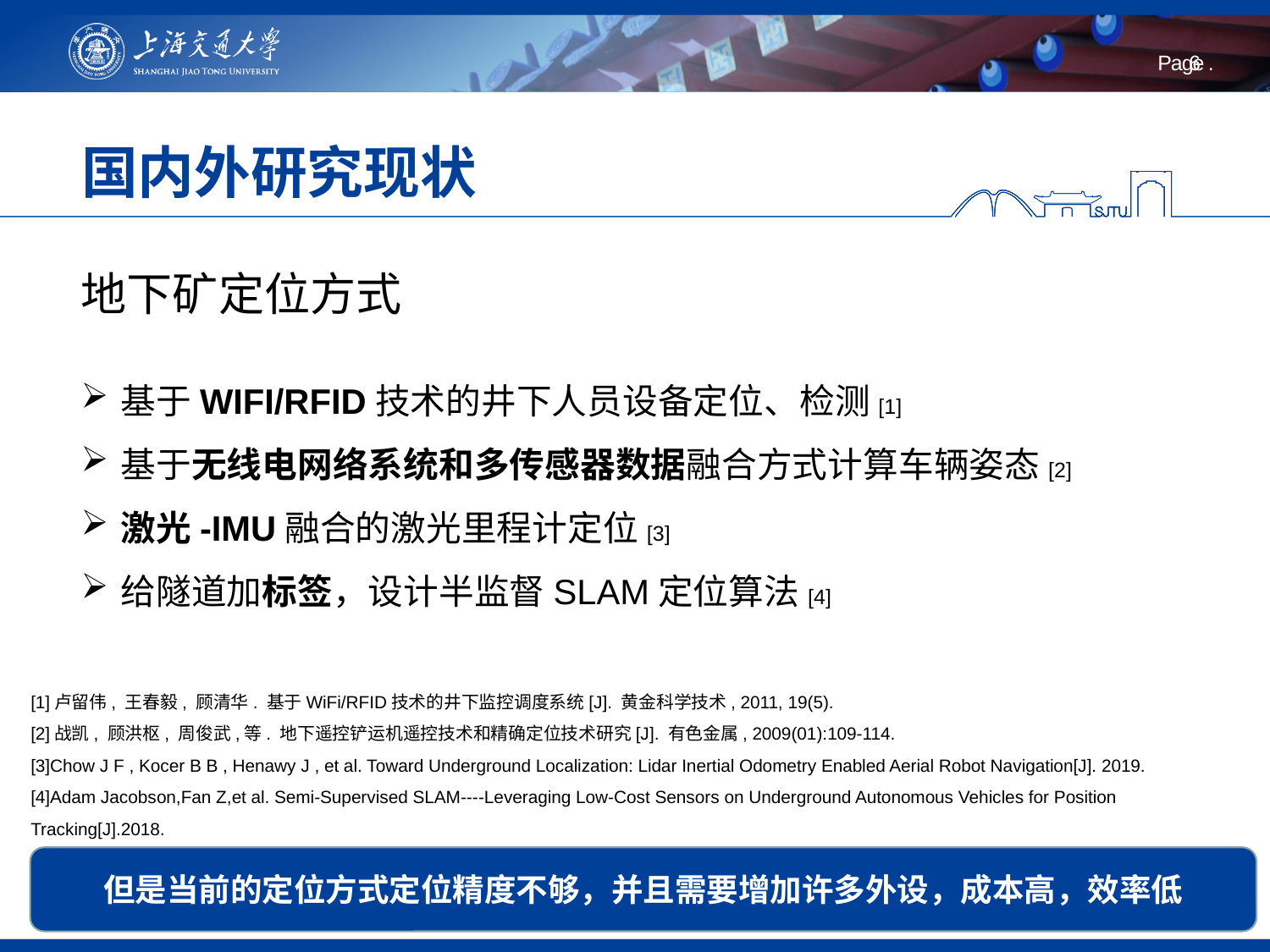

# 国内外研究现状
地下矿定位方式

基于WIFI/RFID技术的井下人员设备定位、检测[1]
基于无线电网络系统和多传感器数据融合方式计算车辆姿态[2]
激光-IMU融合的激光里程计定位[3]
给隧道加标签，设计半监督SLAM定位算法[4]

[1]卢留伟, 王春毅, 顾清华. 基于WiFi/RFID技术的井下监控调度系统[J]. 黄金科学技术, 2011, 19(5).
[2]战凯, 顾洪枢, 周俊武,等. 地下遥控铲运机遥控技术和精确定位技术研究[J]. 有色金属, 2009(01):109-114.
[3]Chow J F , Kocer B B , Henawy J , et al. Toward Underground Localization: Lidar Inertial Odometry Enabled Aerial Robot Navigation[J]. 2019.
[4]Adam Jacobson,Fan Z,et al. Semi-Supervised SLAM----Leveraging Low-Cost Sensors on Underground Autonomous Vehicles for Position Tracking[J].2018.
但是当前的定位方式定位精度不够，并且需要增加许多外设，成本高，效率低